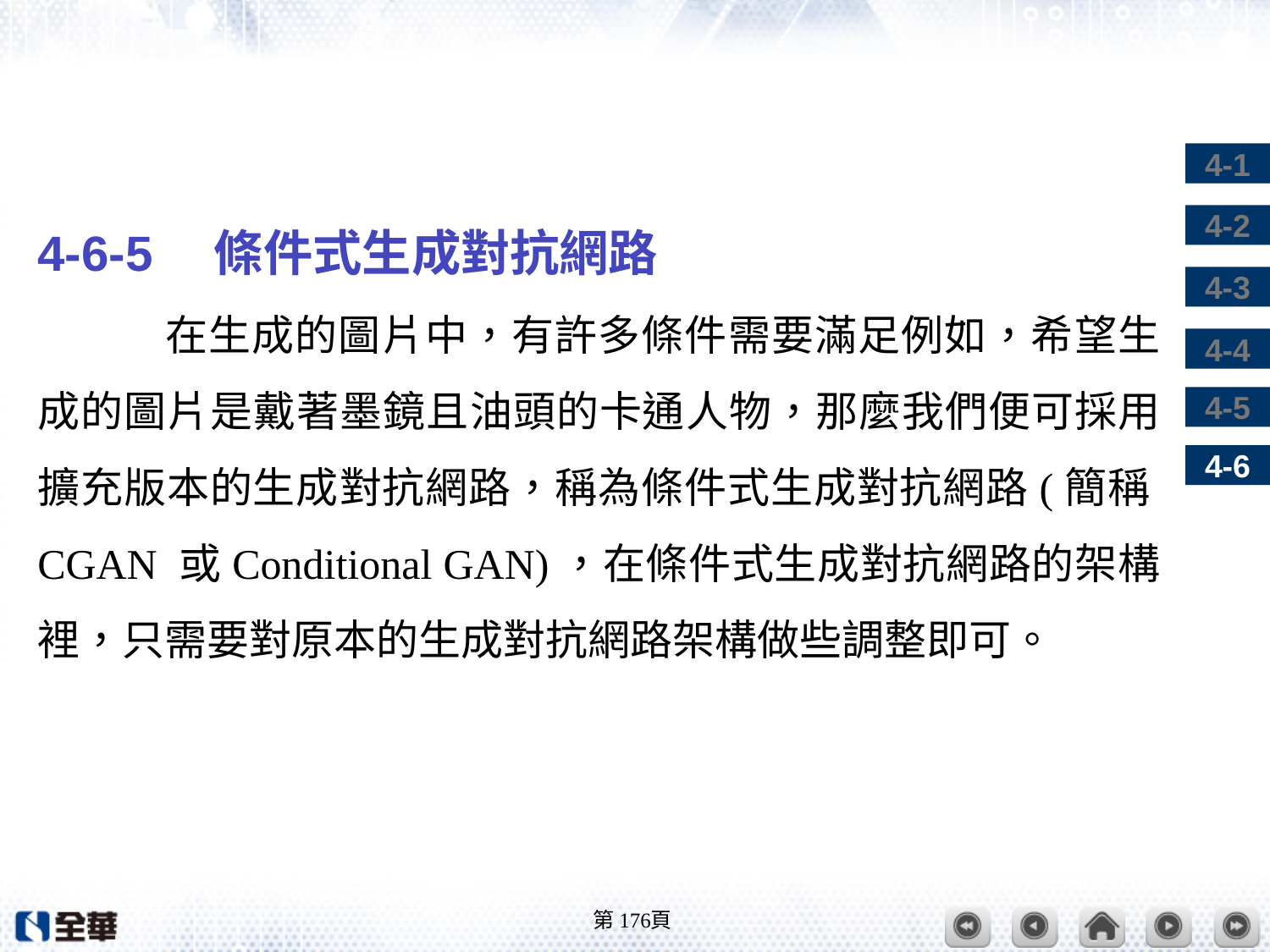

#
4-6-5　條件式生成對抗網路
	在生成的圖片中，有許多條件需要滿足例如，希望生成的圖片是戴著墨鏡且油頭的卡通人物，那麼我們便可採用擴充版本的生成對抗網路，稱為條件式生成對抗網路(簡稱CGAN 或Conditional GAN)，在條件式生成對抗網路的架構裡，只需要對原本的生成對抗網路架構做些調整即可。